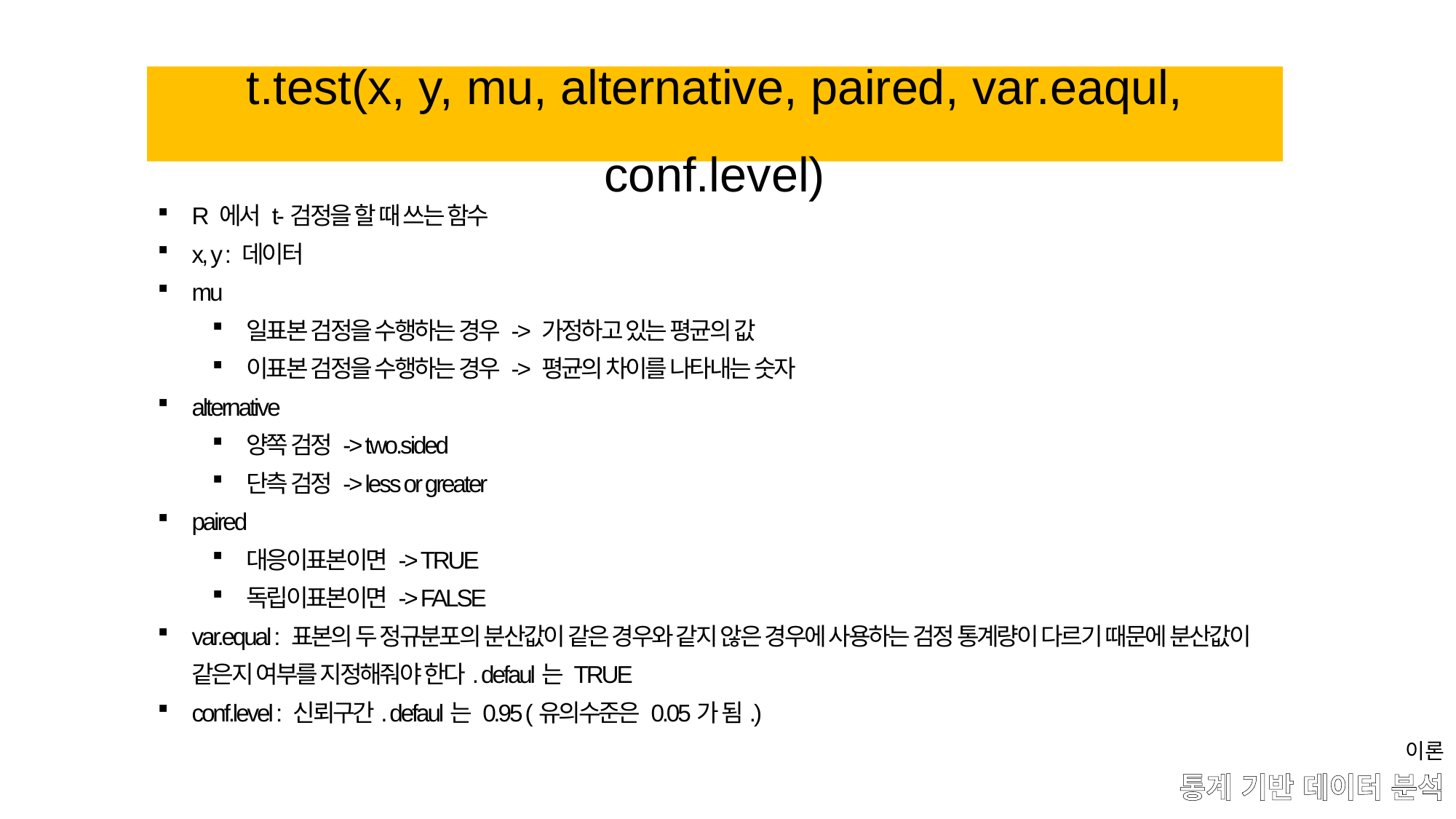

t.test(x, y, mu, alternative, paired, var.eaqul, conf.level)
R 에서 t-검정을 할 때 쓰는 함수
x, y : 데이터
mu
일표본 검정을 수행하는 경우 -> 가정하고 있는 평균의 값
이표본 검정을 수행하는 경우 -> 평균의 차이를 나타내는 숫자
alternative
양쪽 검정 -> two.sided
단측 검정 -> less or greater
paired
대응이표본이면 -> TRUE
독립이표본이면 -> FALSE
var.equal : 표본의 두 정규분포의 분산값이 같은 경우와 같지 않은 경우에 사용하는 검정 통계량이 다르기 때문에 분산값이 같은지 여부를 지정해줘야 한다. defaul는 TRUE
conf.level : 신뢰구간. defaul는 0.95 (유의수준은 0.05가 됨.)

이론
# 통계 기반 데이터 분석